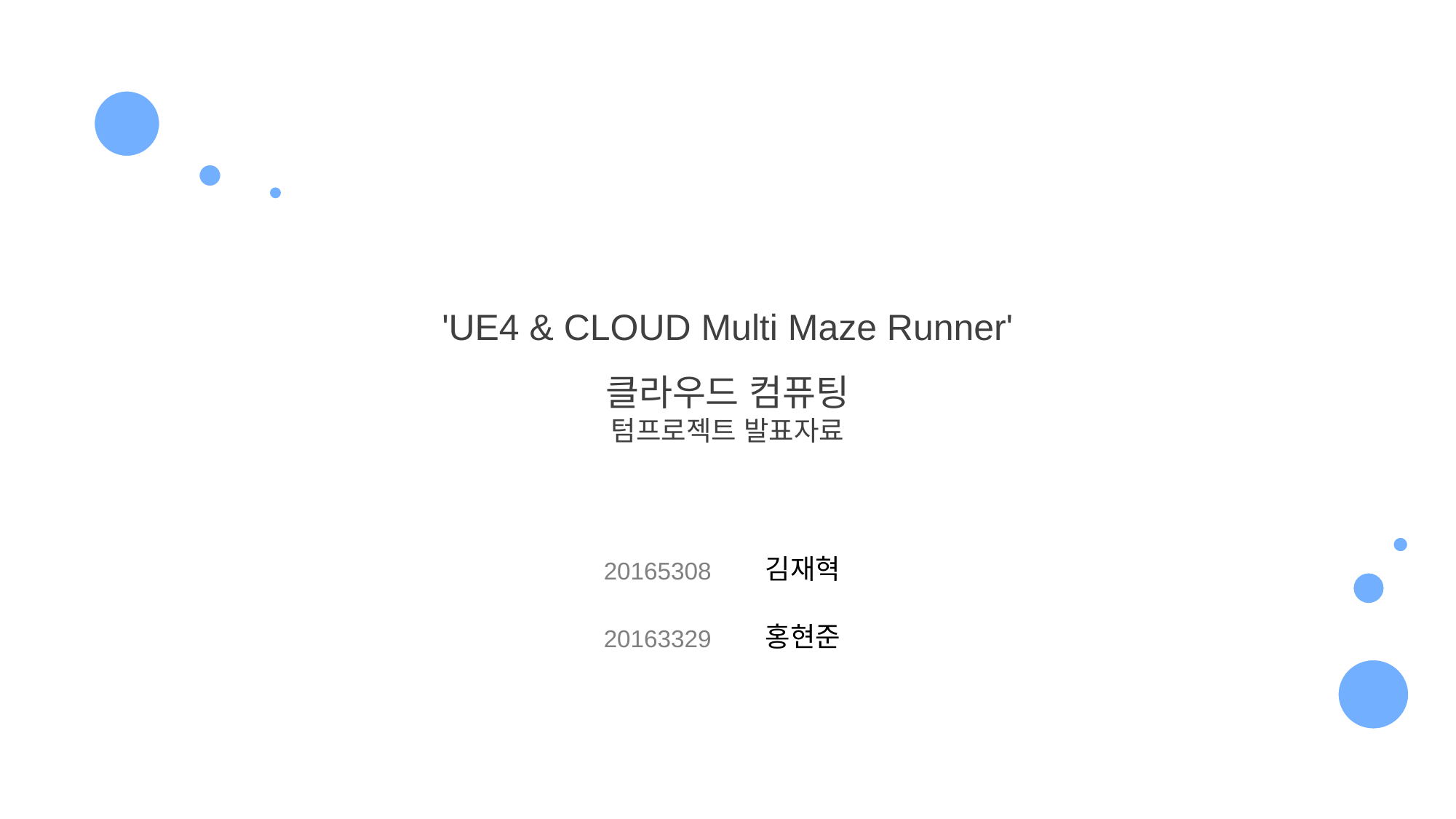

'UE4 & CLOUD Multi Maze Runner'
클라우드 컴퓨팅
텀프로젝트 발표자료

김재혁
20165308

홍현준
20163329